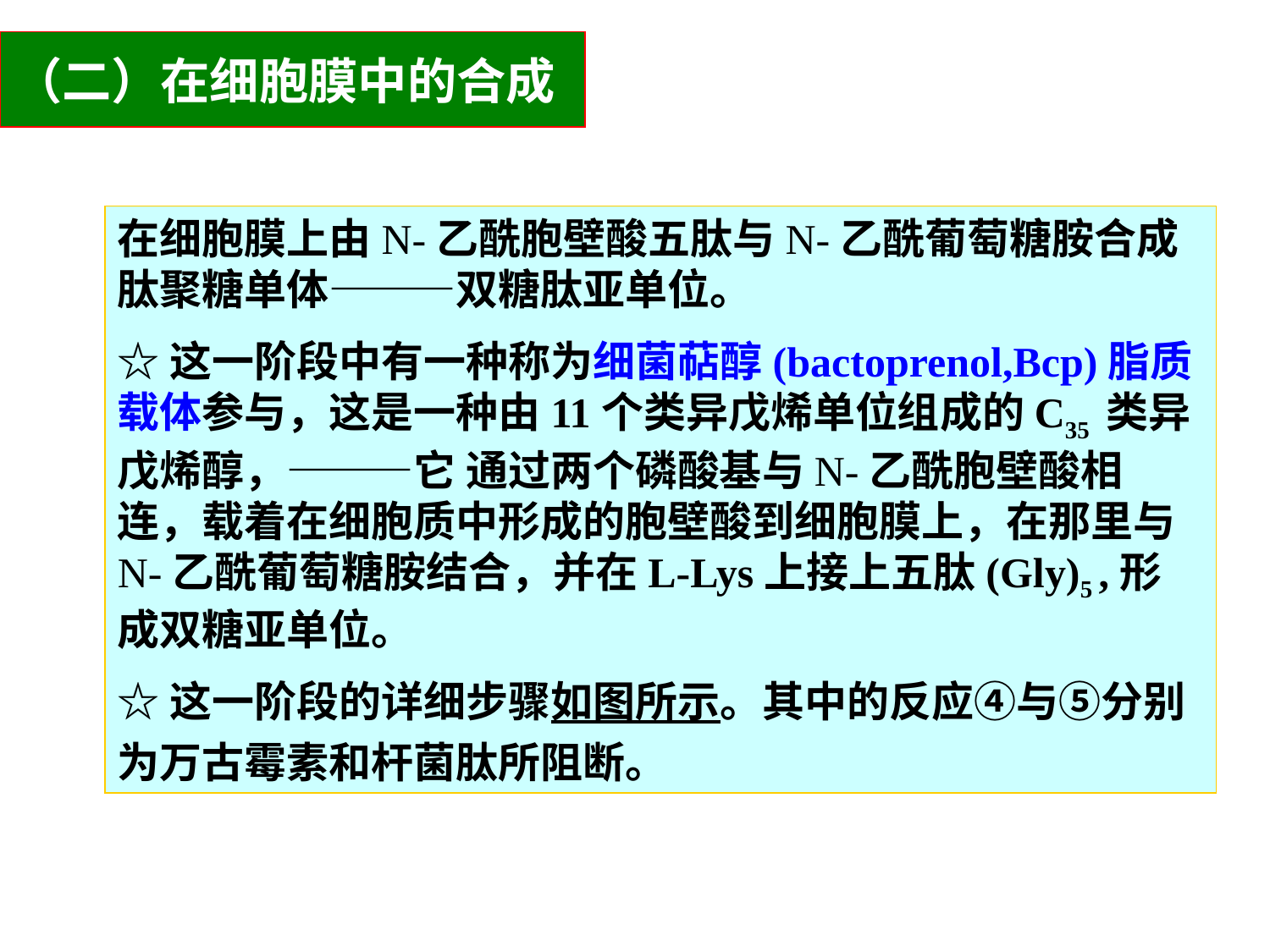

（二）在细胞膜中的合成
在细胞膜上由N-乙酰胞壁酸五肽与N-乙酰葡萄糖胺合成肽聚糖单体———双糖肽亚单位。
☆这一阶段中有一种称为细菌萜醇(bactoprenol,Bcp)脂质载体参与，这是一种由11个类异戊烯单位组成的C35 类异戊烯醇，———它 通过两个磷酸基与N-乙酰胞壁酸相连，载着在细胞质中形成的胞壁酸到细胞膜上，在那里与N-乙酰葡萄糖胺结合，并在L-Lys上接上五肽(Gly)5 ,形成双糖亚单位。
☆这一阶段的详细步骤如图所示。其中的反应④与⑤分别为万古霉素和杆菌肽所阻断。